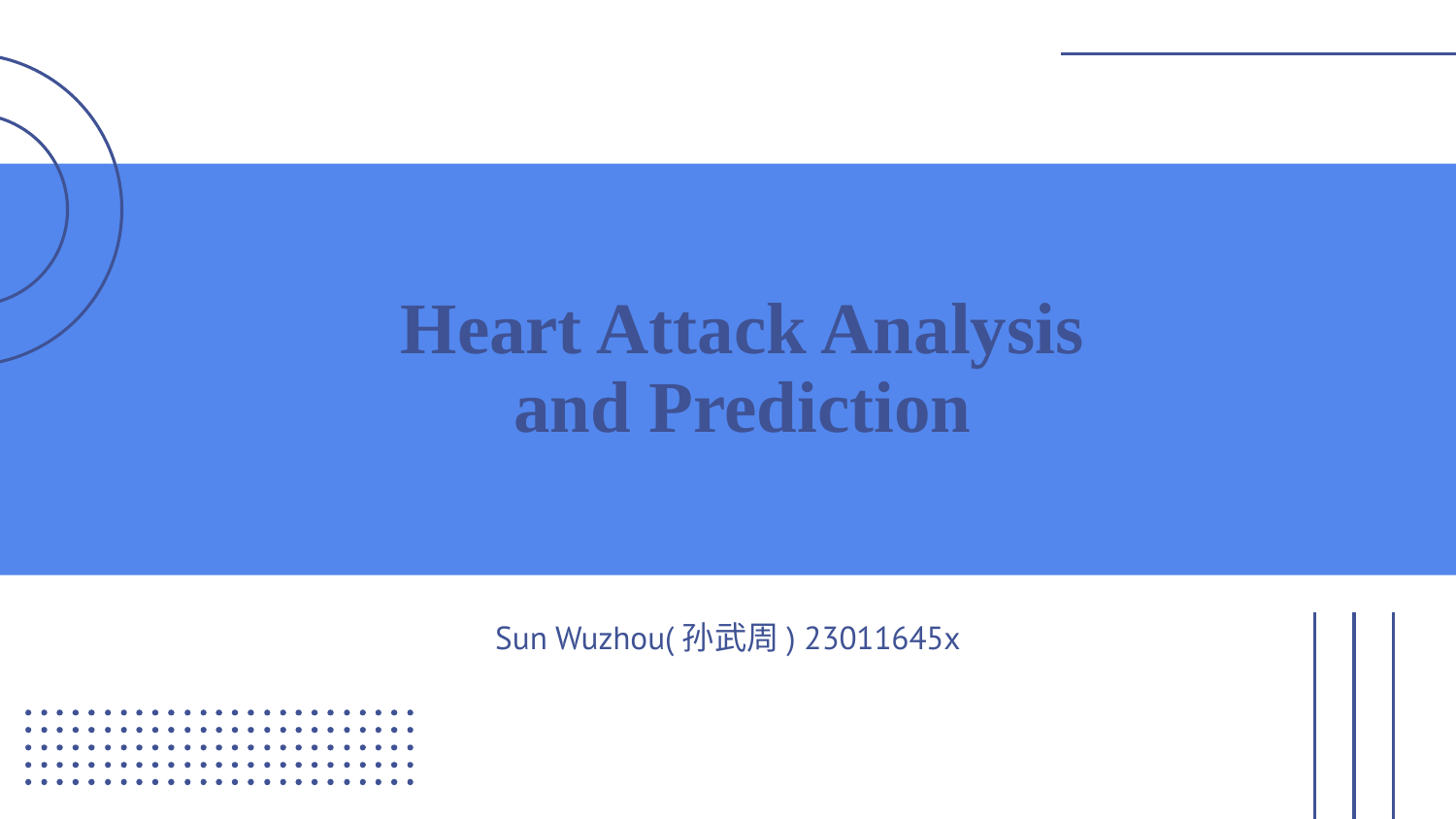

# Heart Attack Analysis and Prediction
Sun Wuzhou(孙武周) 23011645x